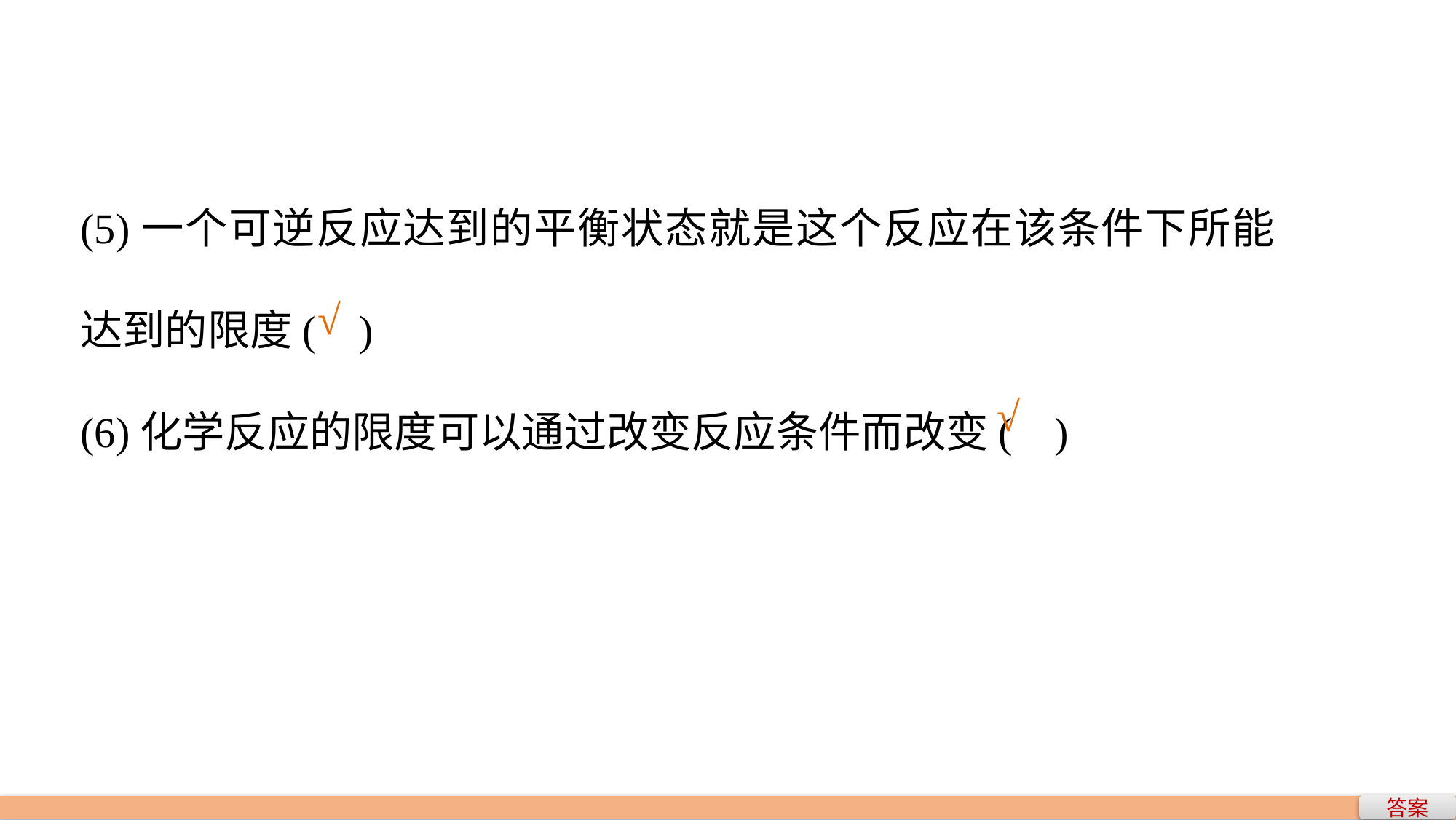

(5)一个可逆反应达到的平衡状态就是这个反应在该条件下所能达到的限度(    )
(6)化学反应的限度可以通过改变反应条件而改变(    )
√
√
答案